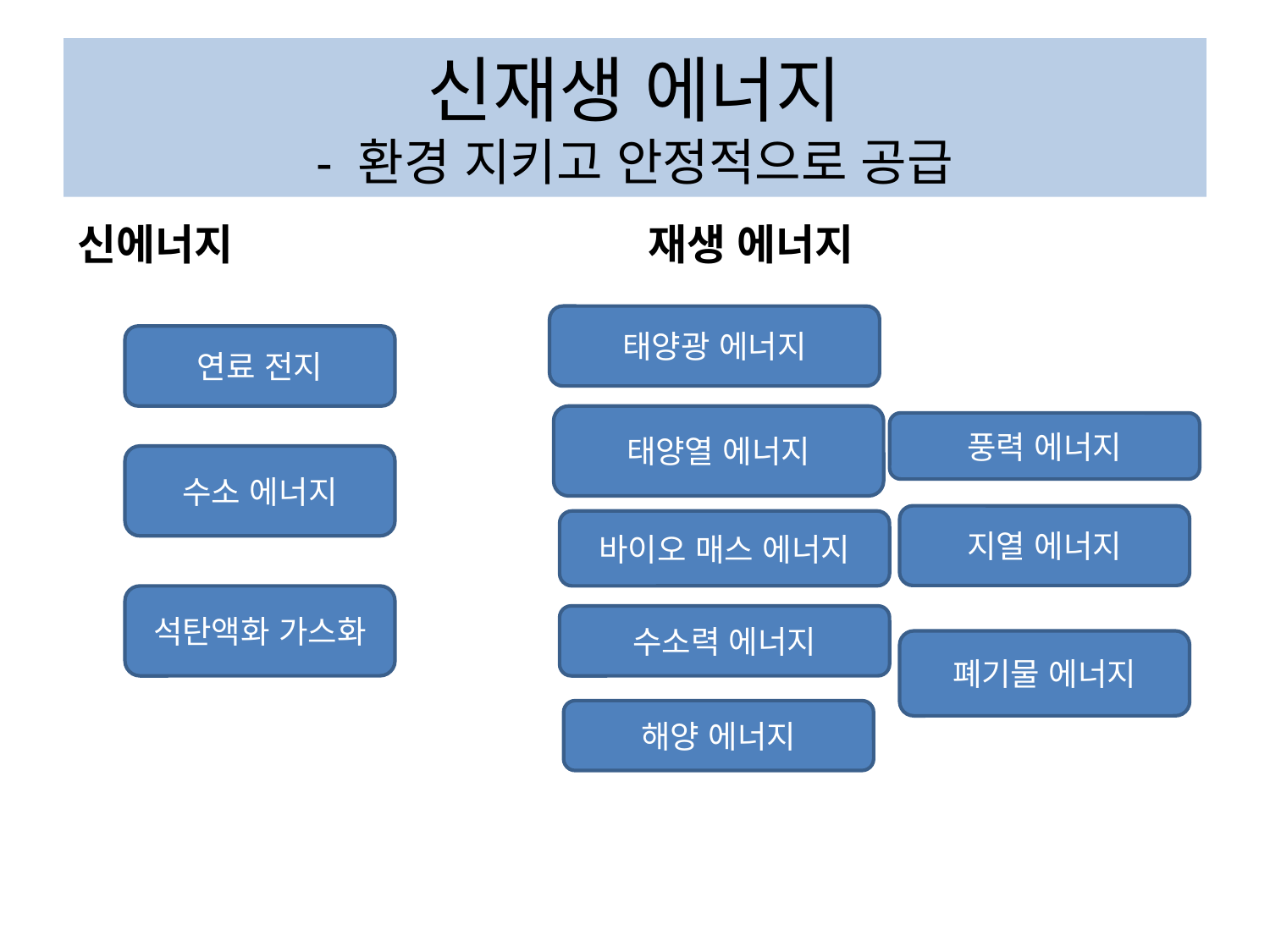

# 신재생 에너지 - 환경 지키고 안정적으로 공급
신에너지
재생 에너지

태양광 에너지
연료 전지
태양열 에너지
풍력 에너지
수소 에너지
지열 에너지
바이오 매스 에너지
석탄액화 가스화
수소력 에너지
폐기물 에너지
해양 에너지